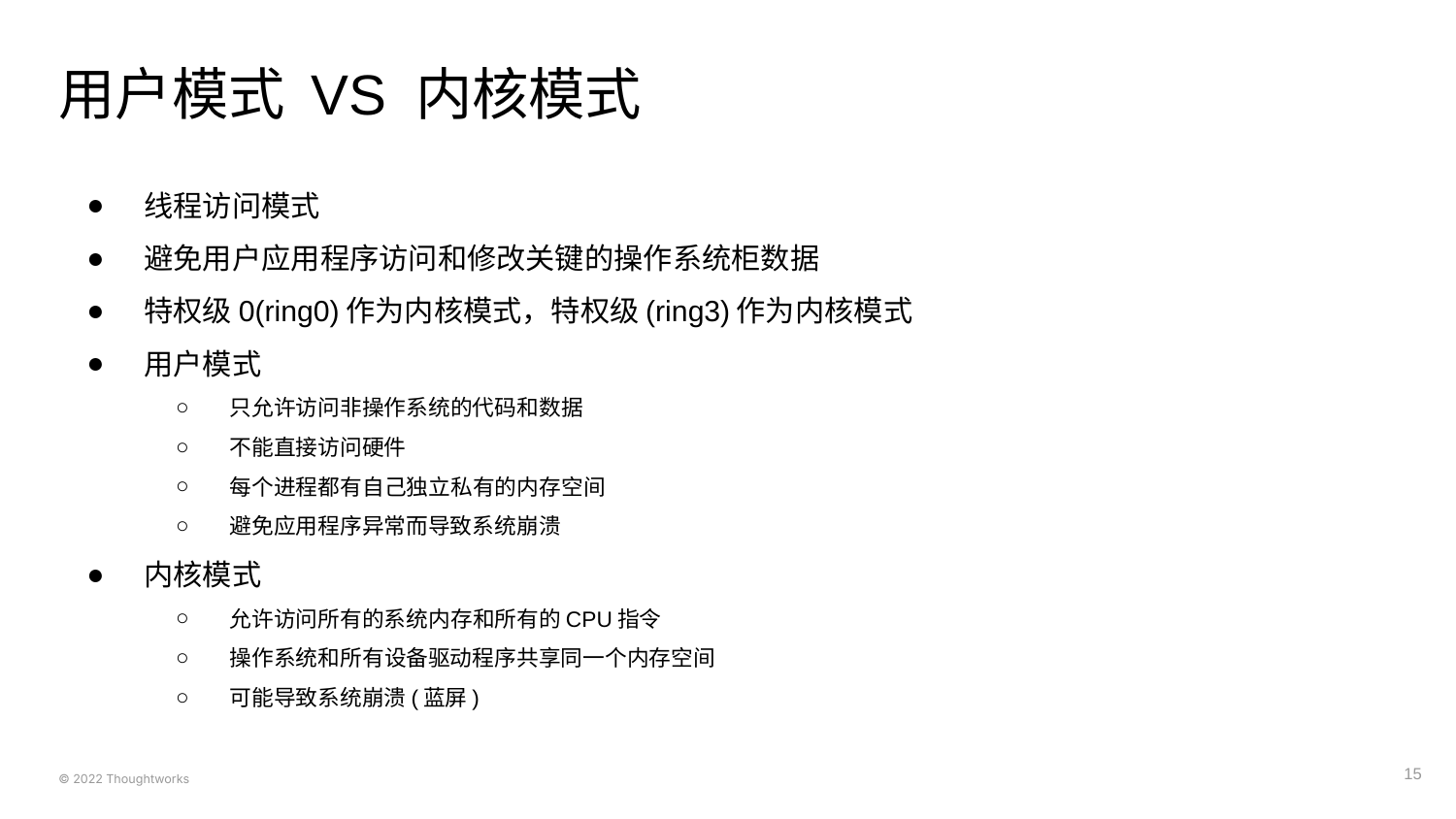

# 用户模式 VS 内核模式

线程访问模式
避免用户应用程序访问和修改关键的操作系统柜数据
特权级0(ring0)作为内核模式，特权级(ring3)作为内核模式
用户模式
只允许访问非操作系统的代码和数据
不能直接访问硬件
每个进程都有自己独立私有的内存空间
避免应用程序异常而导致系统崩溃
内核模式
允许访问所有的系统内存和所有的CPU指令
操作系统和所有设备驱动程序共享同一个内存空间
可能导致系统崩溃(蓝屏)

15